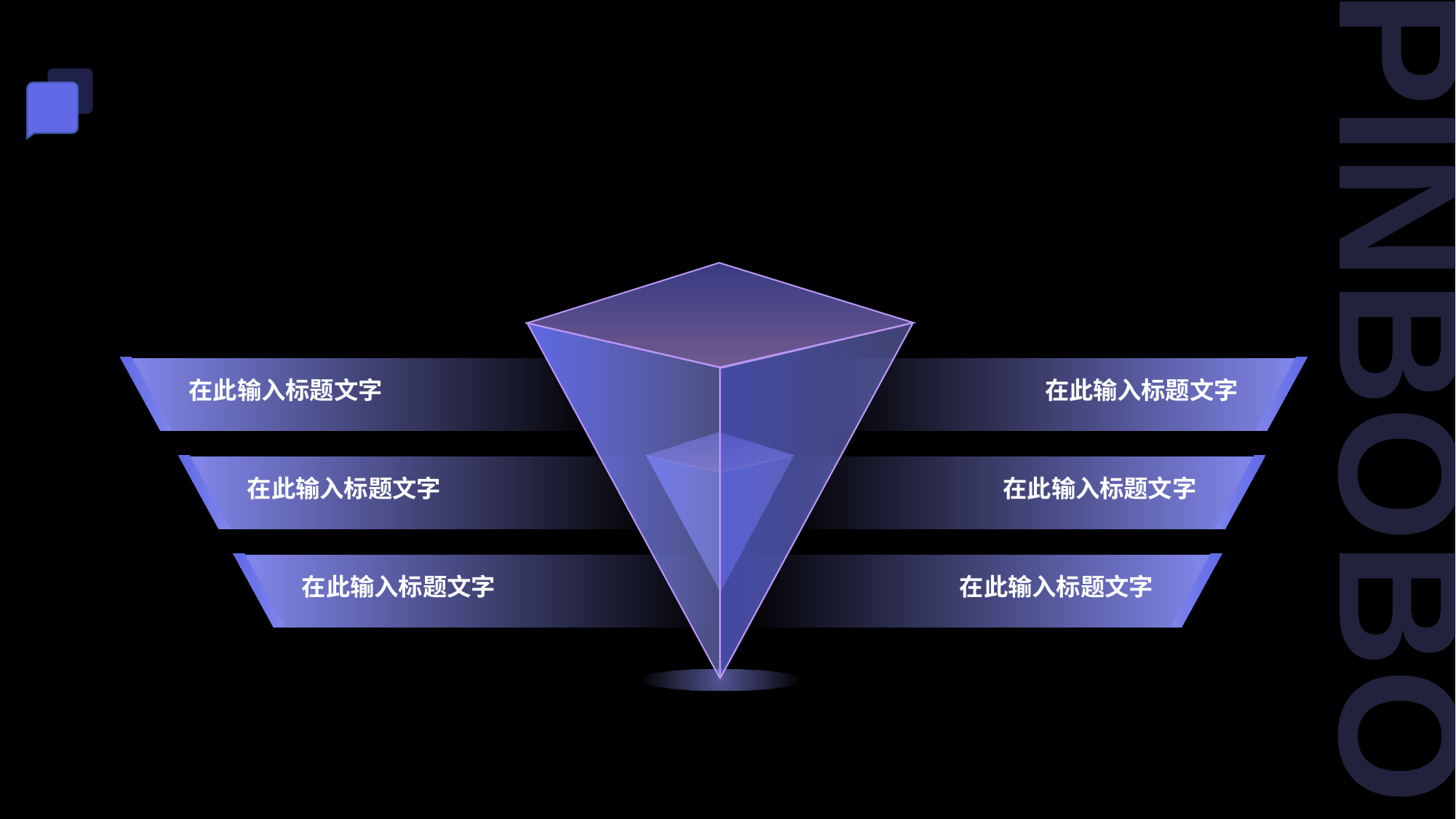

#

在此输入标题文字
在此输入标题文字

在此输入标题文字
在此输入标题文字

在此输入标题文字
在此输入标题文字